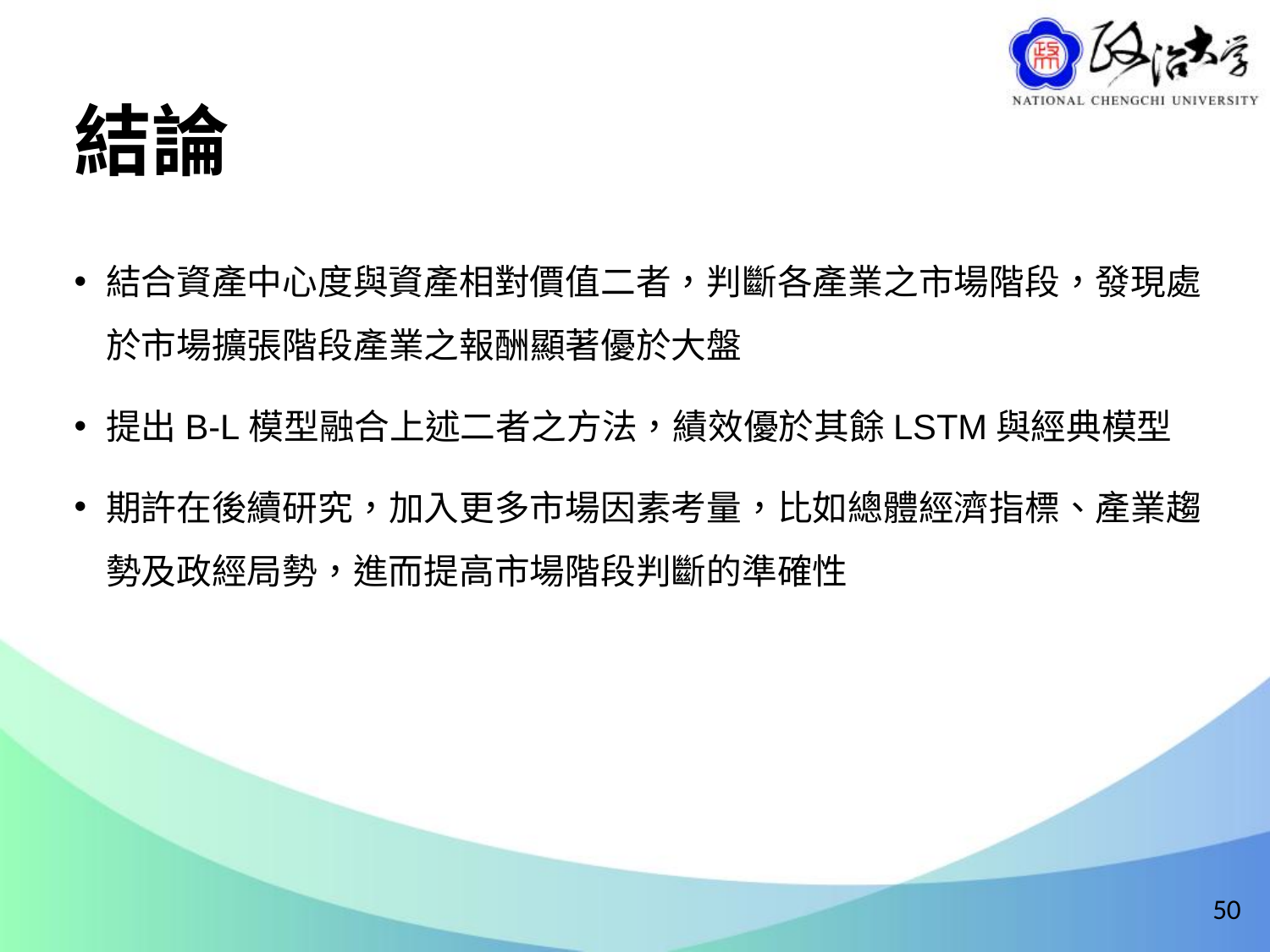

# 結論
結合資產中心度與資產相對價值二者，判斷各產業之市場階段，發現處於市場擴張階段產業之報酬顯著優於大盤
提出B-L模型融合上述二者之方法，績效優於其餘LSTM與經典模型
期許在後續研究，加入更多市場因素考量，比如總體經濟指標、產業趨勢及政經局勢，進而提高市場階段判斷的準確性

50